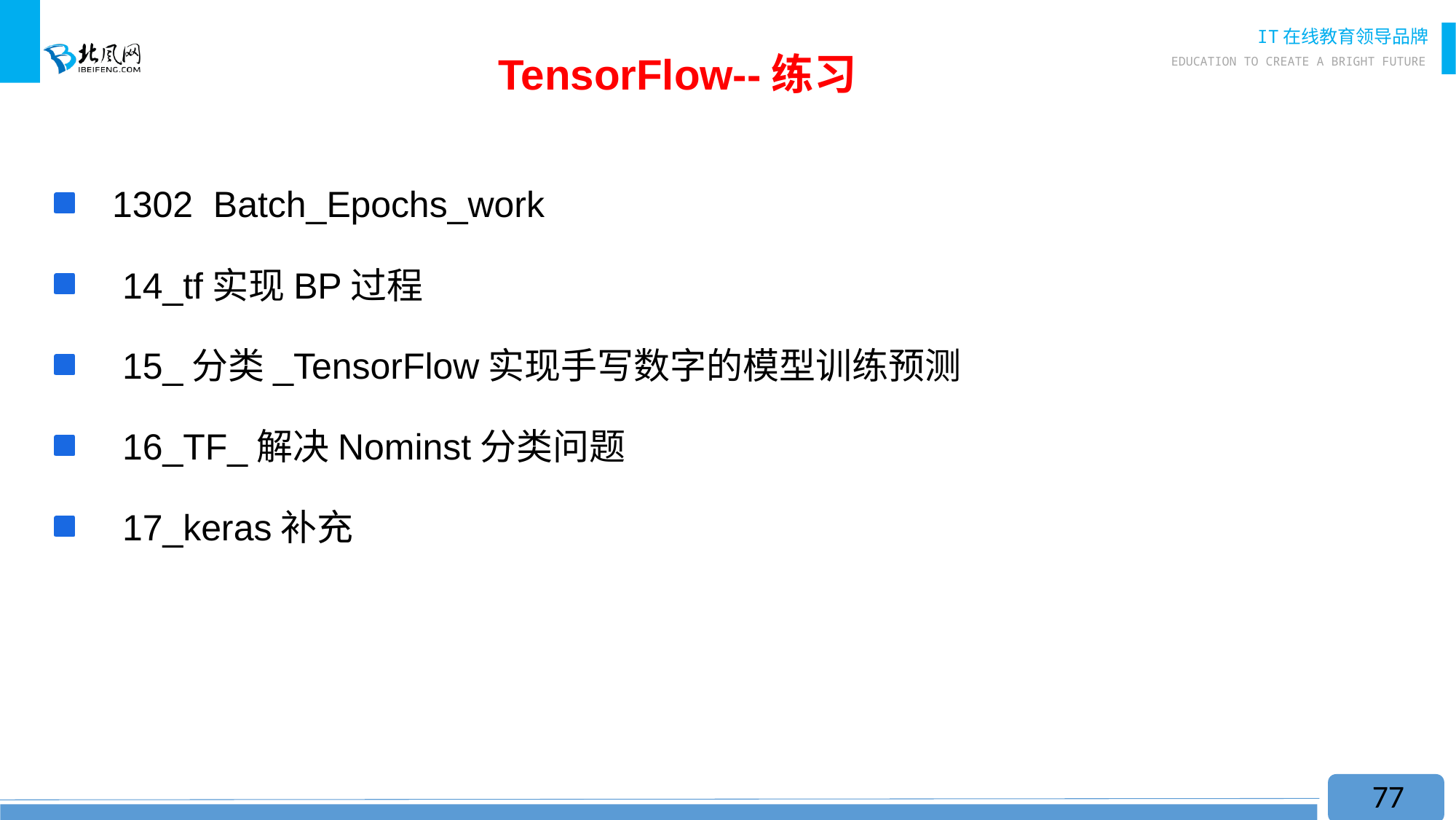

# TensorFlow--练习
   1302  Batch_Epochs_work
    14_tf实现BP过程
    15_分类_TensorFlow实现手写数字的模型训练预测
    16_TF_解决Nominst分类问题
    17_keras补充